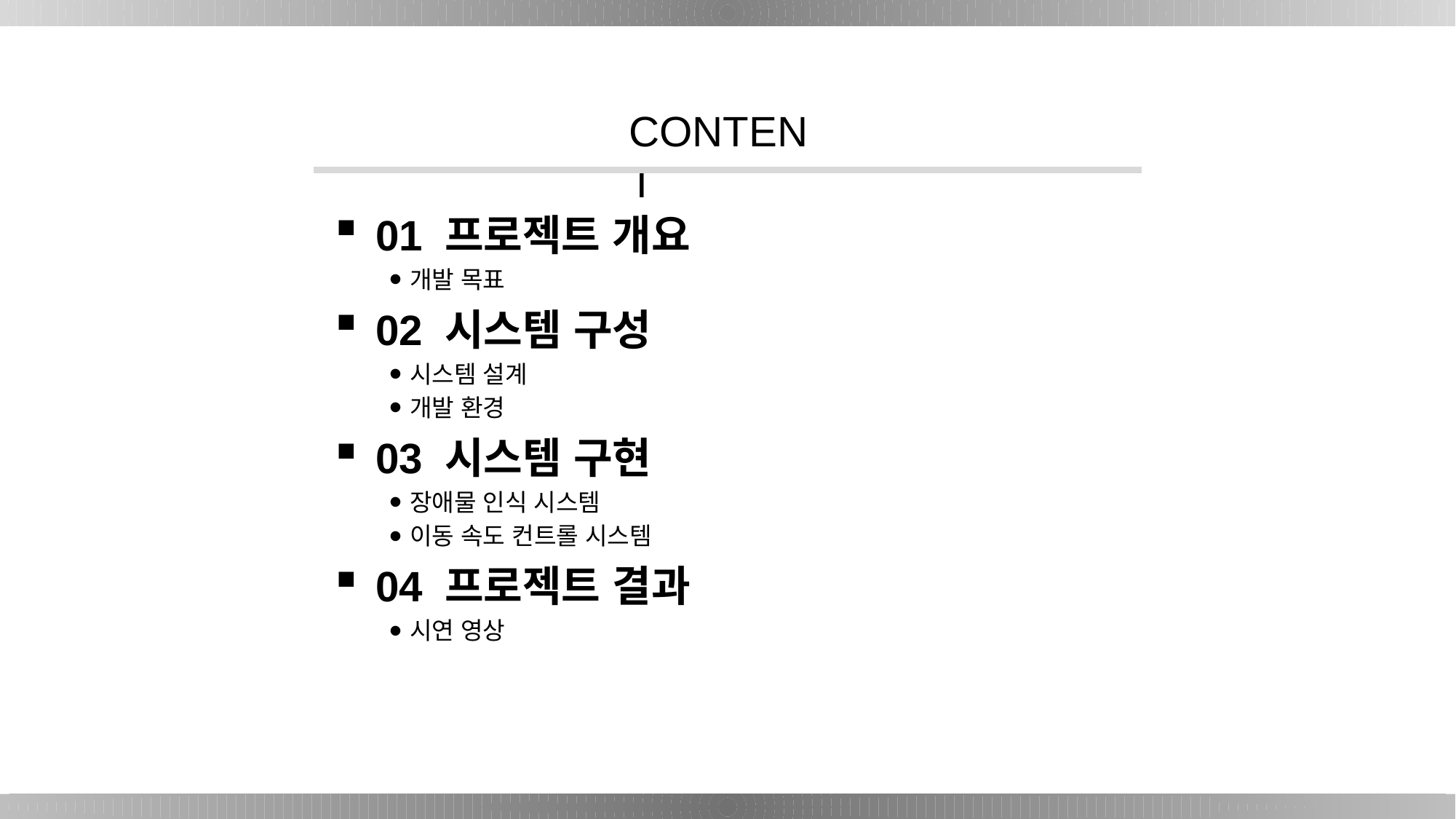

CONTENT

01 프로젝트 개요
개발 목표
02 시스템 구성
시스템 설계
개발 환경
03 시스템 구현
장애물 인식 시스템
이동 속도 컨트롤 시스템
04 프로젝트 결과
시연 영상